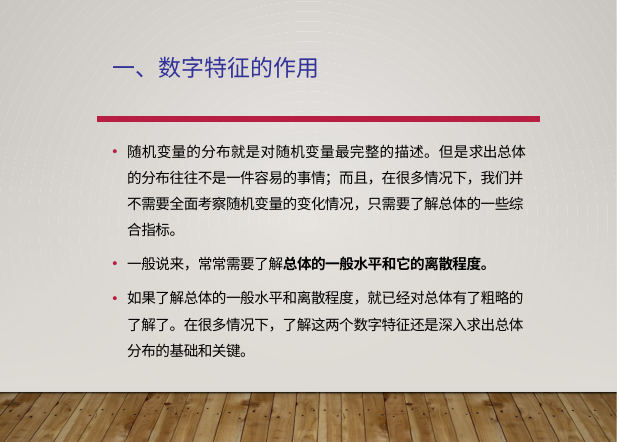

# 一、数字特征的作用
随机变量的分布就是对随机变量最完整的描述。但是求出总体的分布往往不是一件容易的事情；而且，在很多情况下，我们并不需要全面考察随机变量的变化情况，只需要了解总体的一些综合指标。
一般说来，常常需要了解总体的一般水平和它的离散程度。
如果了解总体的一般水平和离散程度，就已经对总体有了粗略的了解了。在很多情况下，了解这两个数字特征还是深入求出总体分布的基础和关键。